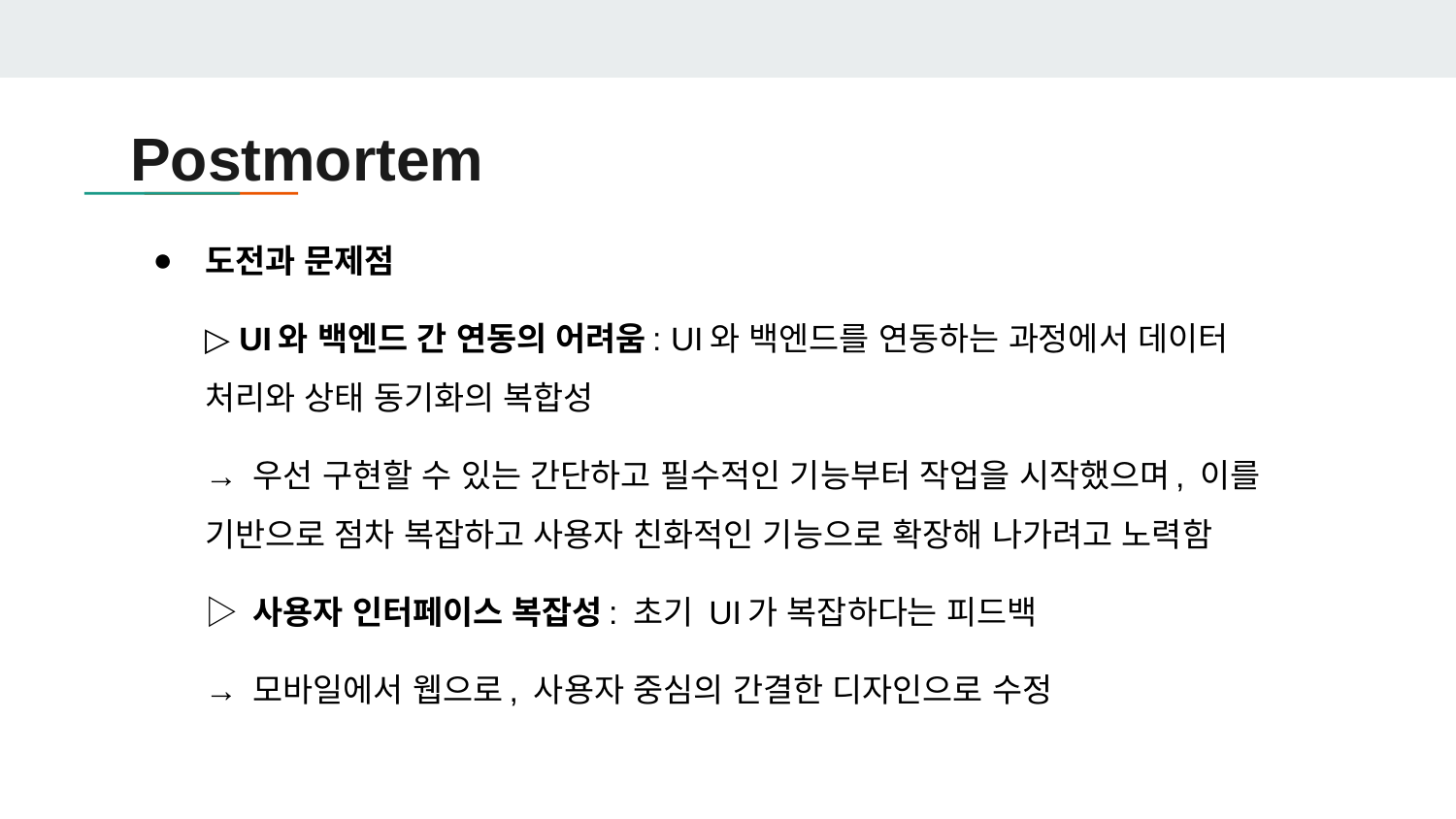

# Postmortem
도전과 문제점
▷ UI와 백엔드 간 연동의 어려움: UI와 백엔드를 연동하는 과정에서 데이터 처리와 상태 동기화의 복합성
→ 우선 구현할 수 있는 간단하고 필수적인 기능부터 작업을 시작했으며, 이를 기반으로 점차 복잡하고 사용자 친화적인 기능으로 확장해 나가려고 노력함
▷ 사용자 인터페이스 복잡성: 초기 UI가 복잡하다는 피드백
→ 모바일에서 웹으로, 사용자 중심의 간결한 디자인으로 수정